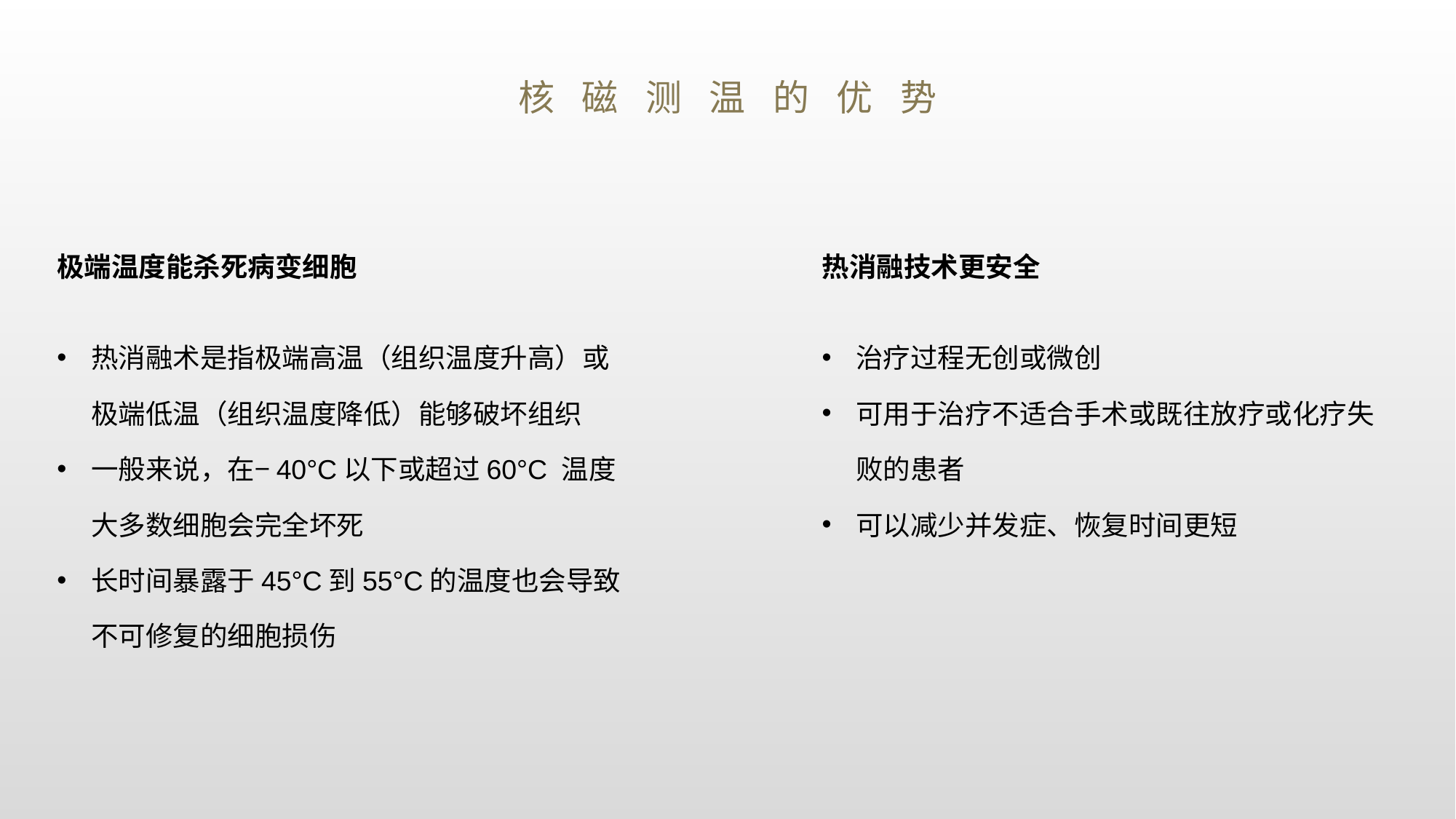

核磁测温的优势
极端温度能杀死病变细胞
热消融技术更安全
热消融术是指极端高温（组织温度升高）或极端低温（组织温度降低）能够破坏组织
一般来说，在−40°C以下或超过60°C 温度大多数细胞会完全坏死
长时间暴露于45°C到55°C的温度也会导致不可修复的细胞损伤
治疗过程无创或微创
可用于治疗不适合手术或既往放疗或化疗失败的患者
可以减少并发症、恢复时间更短